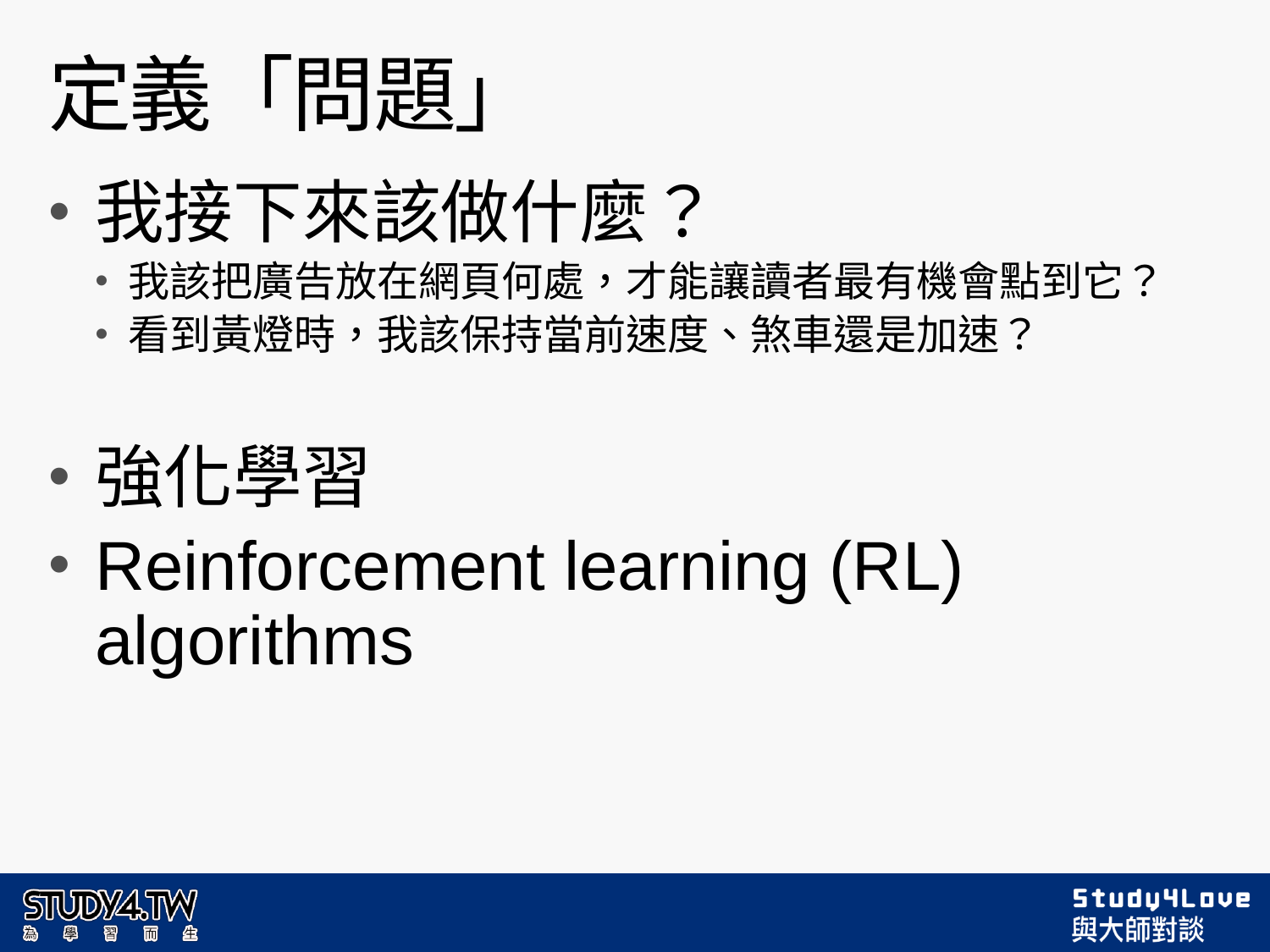

# 定義「問題」
我接下來該做什麼？
我該把廣告放在網頁何處，才能讓讀者最有機會點到它？
看到黃燈時，我該保持當前速度、煞車還是加速？

強化學習
Reinforcement learning (RL) algorithms